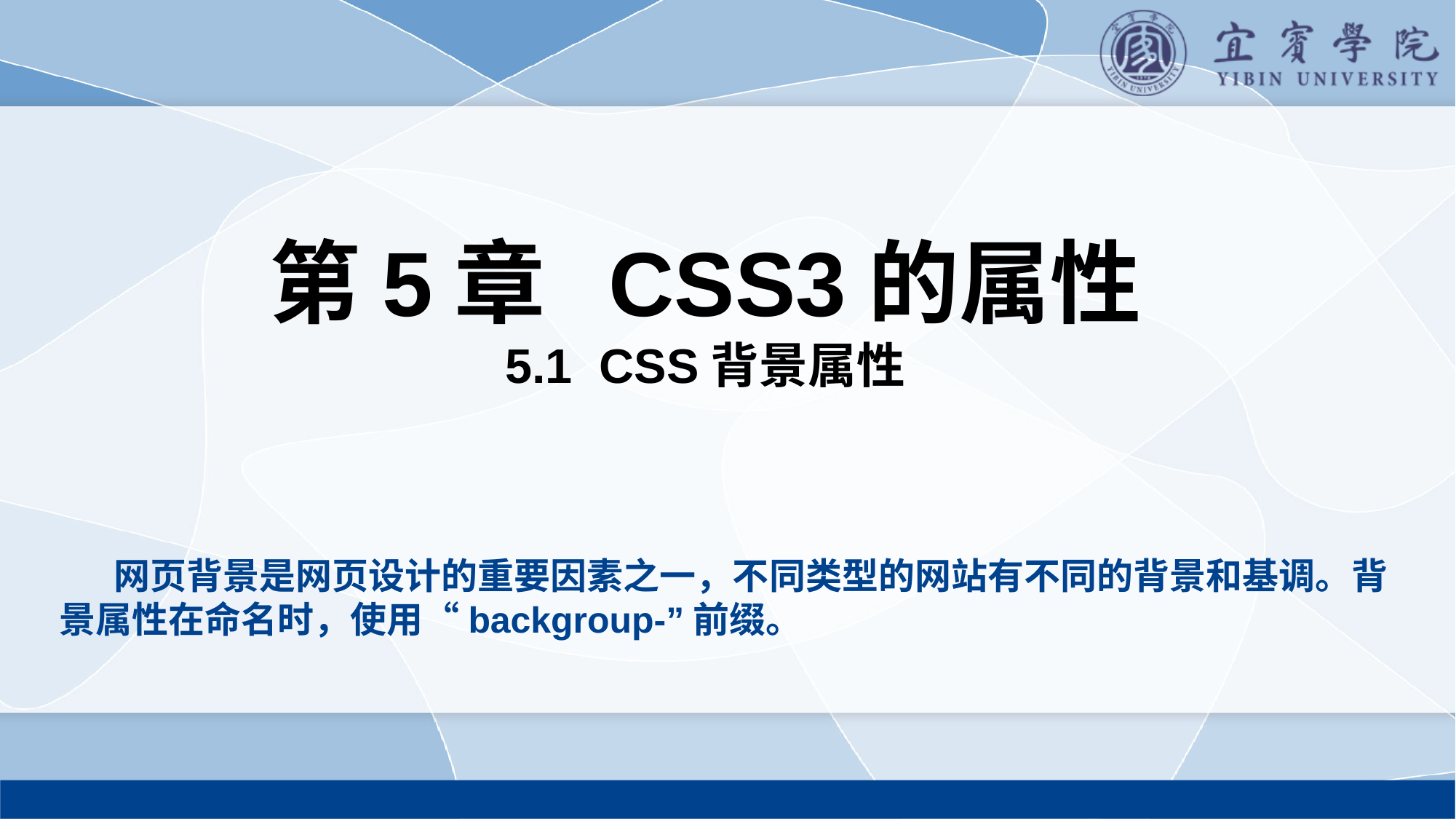

第5章  CSS3的属性
5.1  CSS背景属性

网页背景是网页设计的重要因素之一，不同类型的网站有不同的背景和基调。背景属性在命名时，使用“backgroup-”前缀。